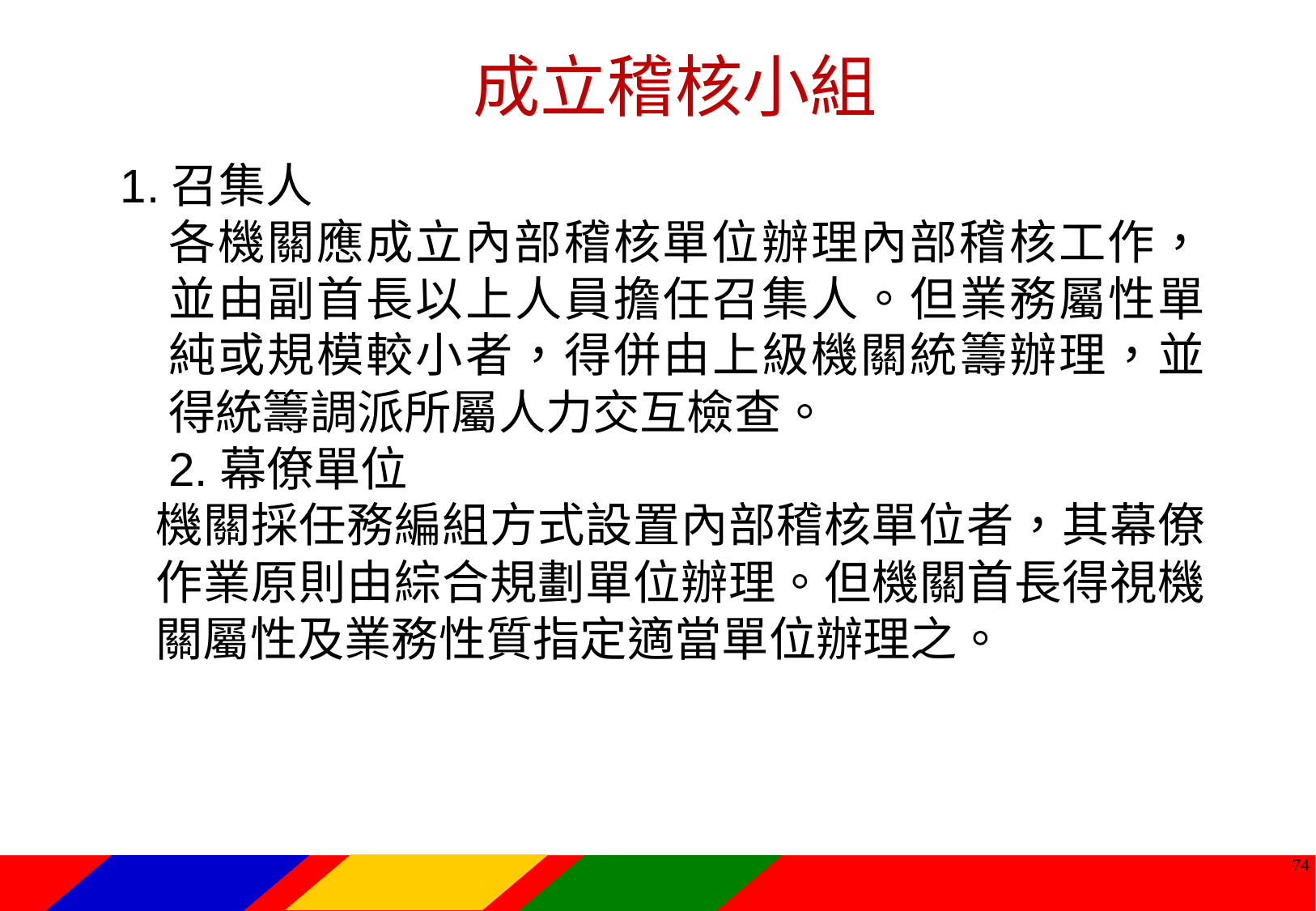

成立稽核小組
1.召集人
各機關應成立內部稽核單位辦理內部稽核工作，並由副首長以上人員擔任召集人。但業務屬性單純或規模較小者，得併由上級機關統籌辦理，並得統籌調派所屬人力交互檢查。
2.幕僚單位
機關採任務編組方式設置內部稽核單位者，其幕僚作業原則由綜合規劃單位辦理。但機關首長得視機關屬性及業務性質指定適當單位辦理之。
74